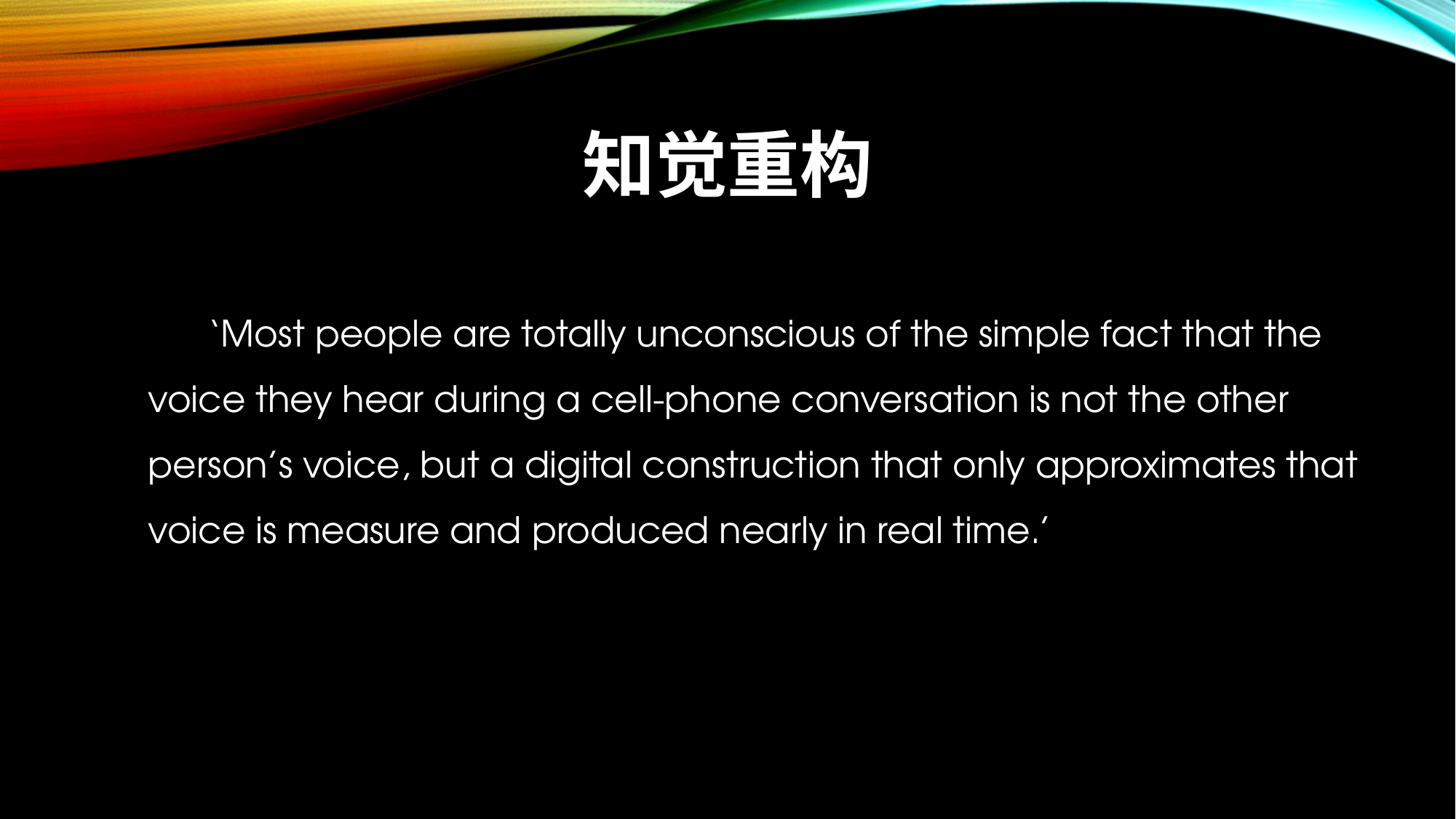

# 知觉重构
      ‘Most people are totally unconscious of the simple fact that the voice they hear during a cell-phone conversation is not the other person’s voice, but a digital construction that only approximates that voice is measure and produced nearly in real time.’